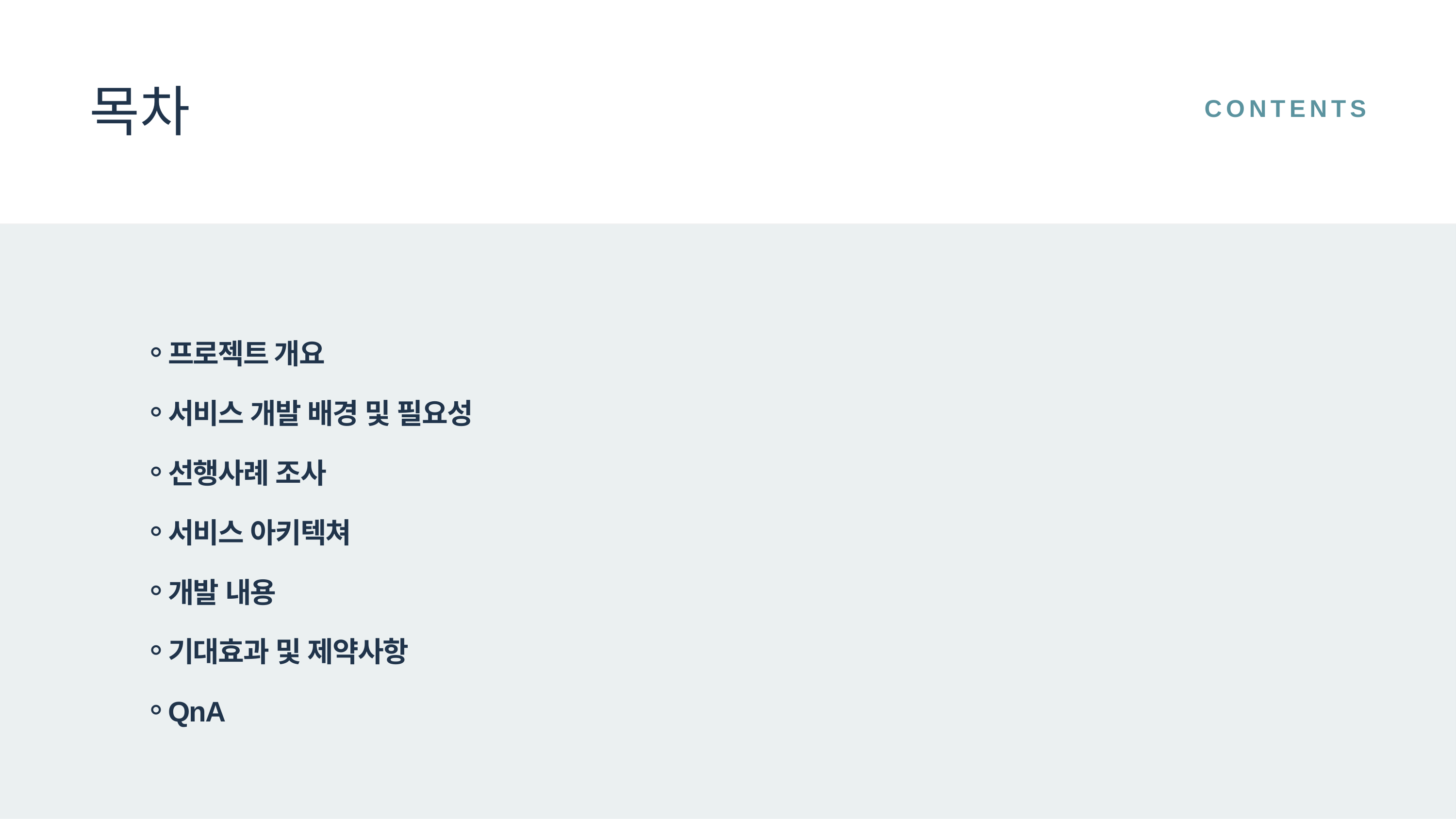

목차
CONTENTS

프로젝트 개요
서비스 개발 배경 및 필요성
선행사례 조사
서비스 아키텍쳐
개발 내용
기대효과 및 제약사항
QnA